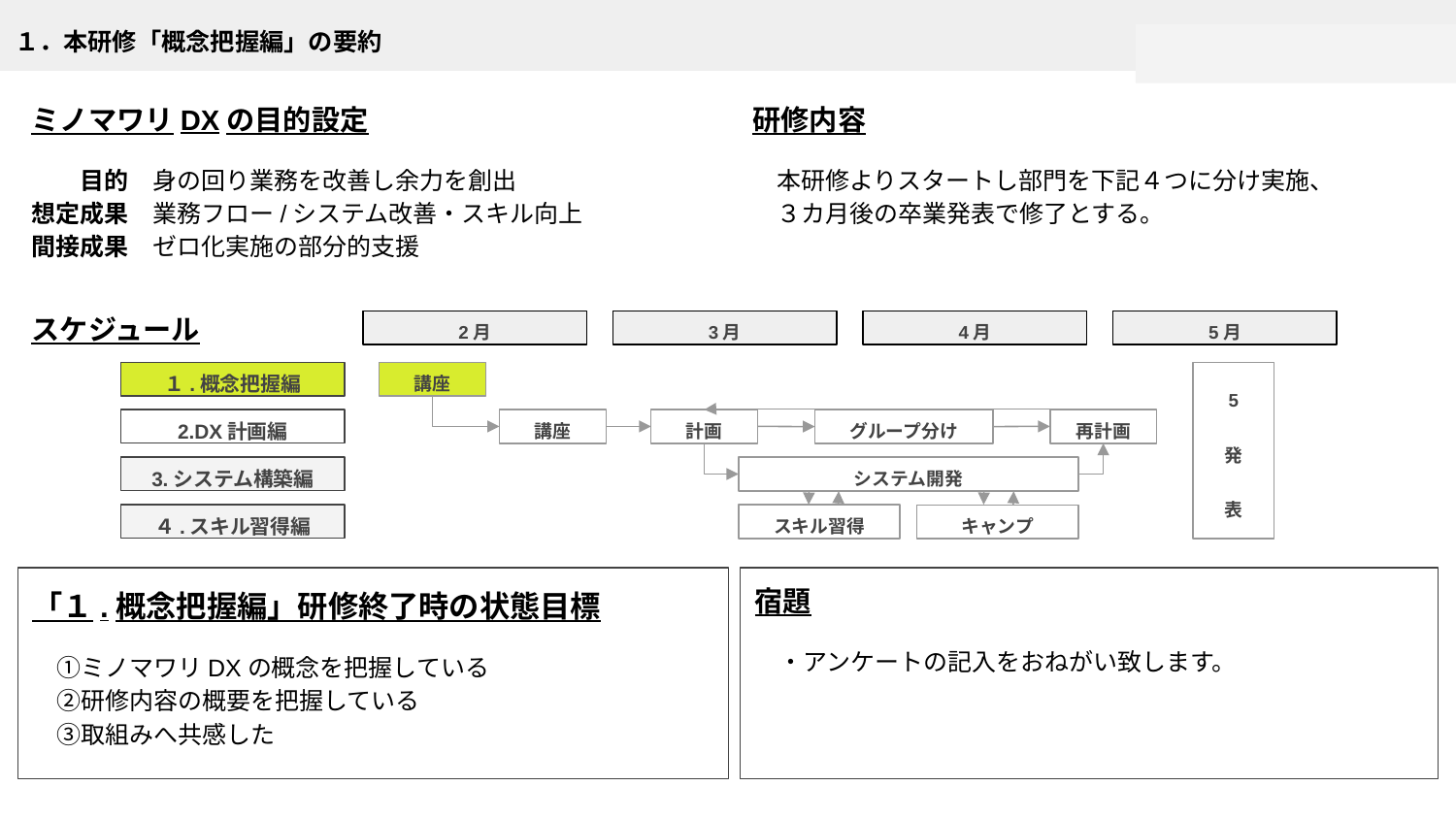

# １．本研修「概念把握編」の要約

ミノマワリDXの目的設定
　　目的　身の回り業務を改善し余力を創出
想定成果　業務フロー/システム改善・スキル向上
間接成果　ゼロ化実施の部分的支援
研修内容
　本研修よりスタートし部門を下記４つに分け実施、
　３カ月後の卒業発表で修了とする。
スケジュール
2月
3月
4月
5月
１.概念把握編
講座
5
発
表
講座
計画
再計画
グループ分け
2.DX計画編
システム開発
3.システム構築編
スキル習得
４.スキル習得編
キャンプ
宿題
　・アンケートの記入をおねがい致します。
「１.概念把握編」研修終了時の状態目標
　①ミノマワリDXの概念を把握している
　②研修内容の概要を把握している
　③取組みへ共感した